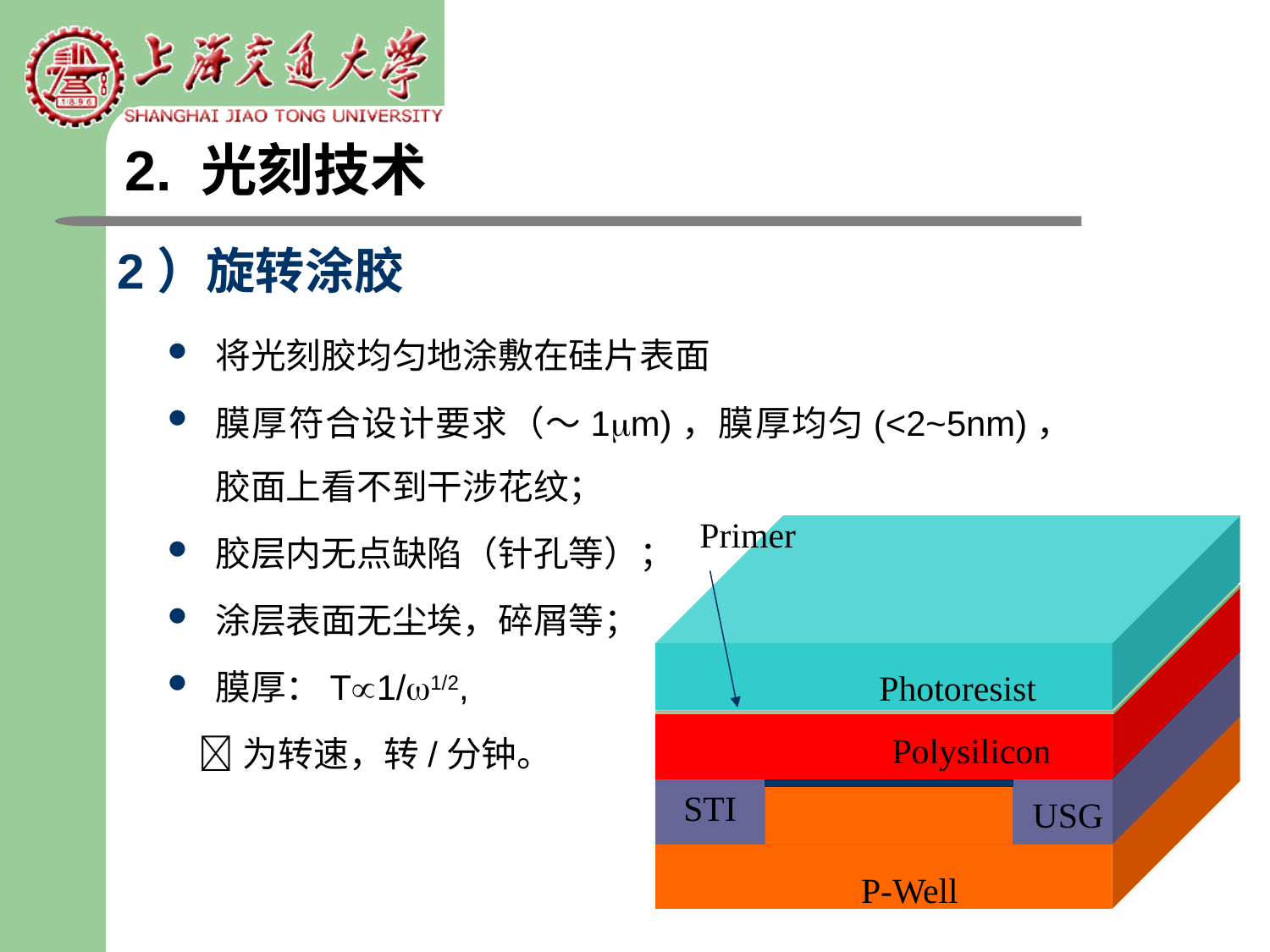

2. 光刻技术
# 2）旋转涂胶
将光刻胶均匀地涂敷在硅片表面
膜厚符合设计要求（～1μm)，膜厚均匀(<2~5nm)，胶面上看不到干涉花纹；
胶层内无点缺陷（针孔等）；
涂层表面无尘埃，碎屑等；
膜厚：T∝1/ω1/2,
    ω为转速，转/分钟。
Primer

Photoresist

Polysilicon
STI

USG
P-Well